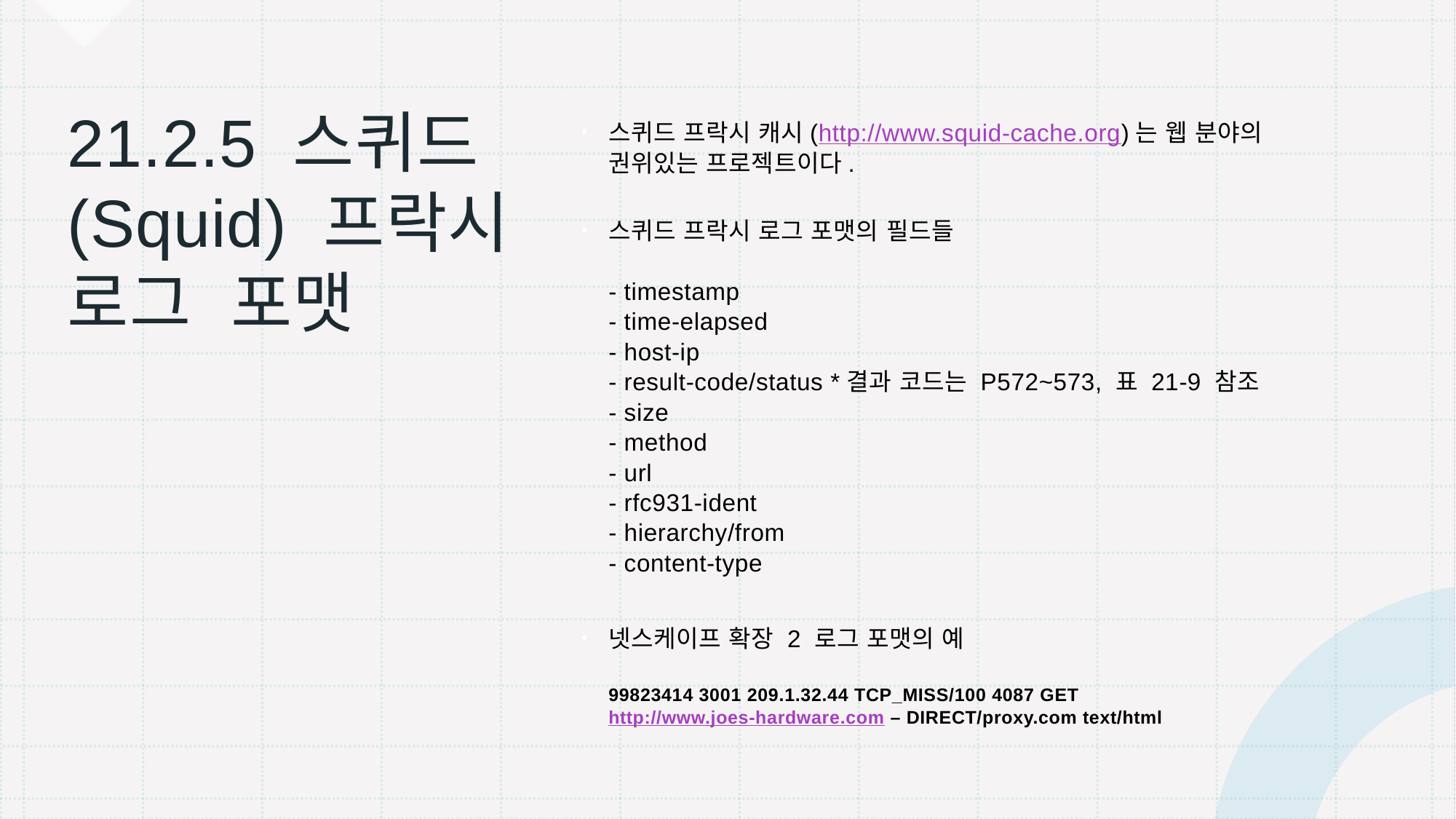

스퀴드 프락시 캐시(http://www.squid-cache.org)는 웹 분야의 권위있는 프로젝트이다.

스퀴드 프락시 로그 포맷의 필드들
- timestamp
- time-elapsed
- host-ip
- result-code/status *결과 코드는 P572~573, 표 21-9 참조
- size
- method
- url
- rfc931-ident
- hierarchy/from
- content-type

넷스케이프 확장 2 로그 포맷의 예
99823414 3001 209.1.32.44 TCP_MISS/100 4087 GET http://www.joes-hardware.com – DIRECT/proxy.com text/html
# 21.2.5 스퀴드(Squid) 프락시 로그  포맷